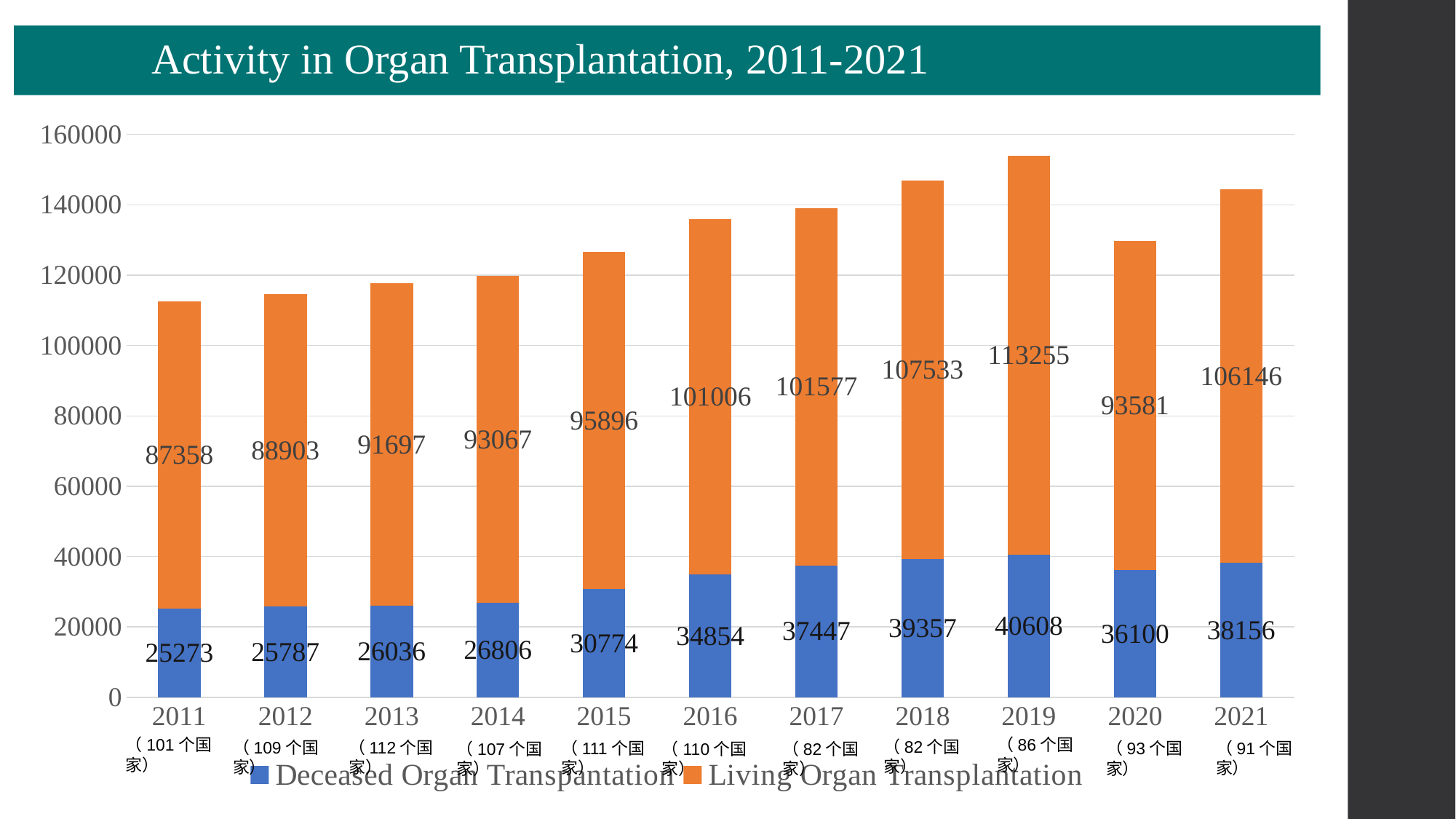

Activity in Organ Transplantation, 2011-2021

### Chart

| Category | Deceased Organ Transpantation | Living Organ Transplantation |
|---|---|---|
| 2011 | 25273.0 | 87358.0 |
| 2012 | 25787.0 | 88903.0 |
| 2013 | 26036.0 | 91697.0 |
| 2014 | 26806.0 | 93067.0 |
| 2015 | 30774.0 | 95896.0 |
| 2016 | 34854.0 | 101006.0 |
| 2017 | 37447.0 | 101577.0 |
| 2018 | 39357.0 | 107533.0 |
| 2019 | 40608.0 | 113255.0 |
| 2020 | 36100.0 | 93581.0 |
| 2021 | 38156.0 | 106146.0 |
（86个国家）
（101个国家）
（82个国家）
（109个国家）
（112个国家）
（91个国家）
（111个国家）
（93个国家）
（107个国家）
（110个国家）
（82个国家）